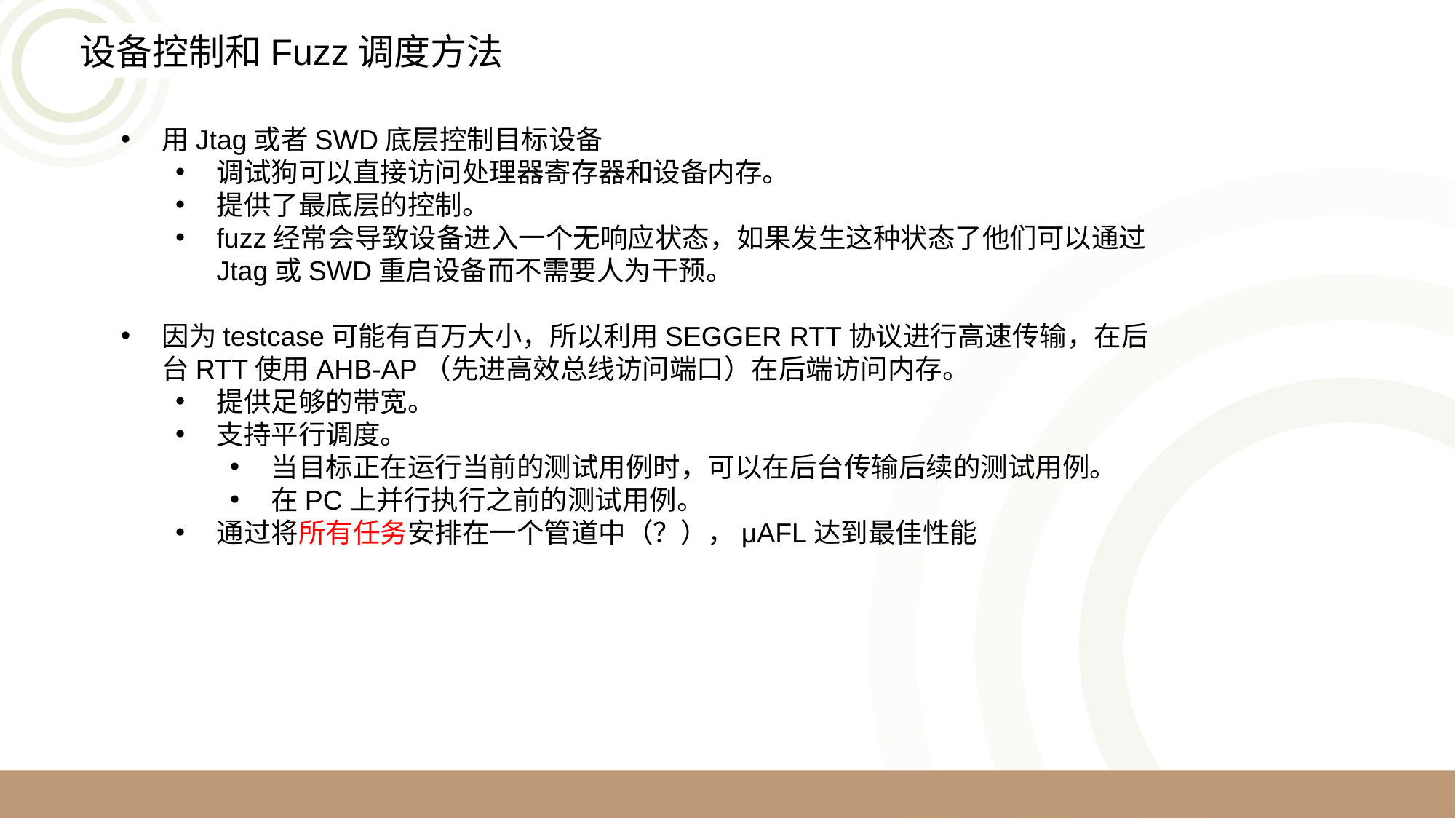

设备控制和Fuzz调度方法

用Jtag或者SWD底层控制目标设备
调试狗可以直接访问处理器寄存器和设备内存。
提供了最底层的控制。
fuzz经常会导致设备进入一个无响应状态，如果发生这种状态了他们可以通过Jtag或SWD重启设备而不需要人为干预。

因为testcase可能有百万大小，所以利用SEGGER RTT协议进行高速传输，在后台RTT使用AHB-AP（先进高效总线访问端口）在后端访问内存。
提供足够的带宽。
支持平行调度。
当目标正在运行当前的测试用例时，可以在后台传输后续的测试用例。
在PC上并行执行之前的测试用例。
通过将所有任务安排在一个管道中（？），μAFL达到最佳性能